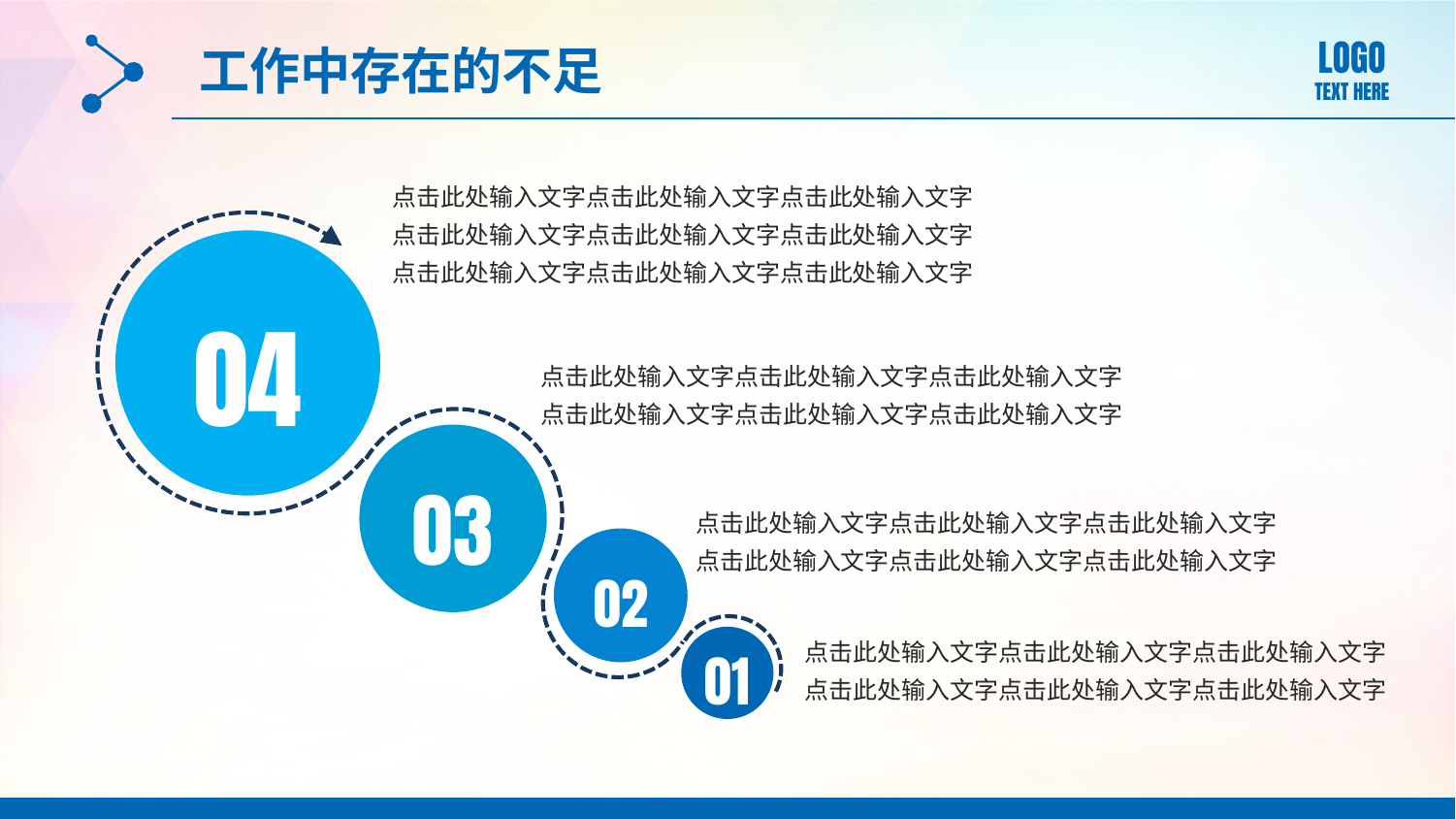

LOGO
TEXT HERE
工作中存在的不足
点击此处输入文字点击此处输入文字点击此处输入文字
点击此处输入文字点击此处输入文字点击此处输入文字
点击此处输入文字点击此处输入文字点击此处输入文字

04
点击此处输入文字点击此处输入文字点击此处输入文字
点击此处输入文字点击此处输入文字点击此处输入文字
03
点击此处输入文字点击此处输入文字点击此处输入文字
点击此处输入文字点击此处输入文字点击此处输入文字
02
点击此处输入文字点击此处输入文字点击此处输入文字
点击此处输入文字点击此处输入文字点击此处输入文字
01